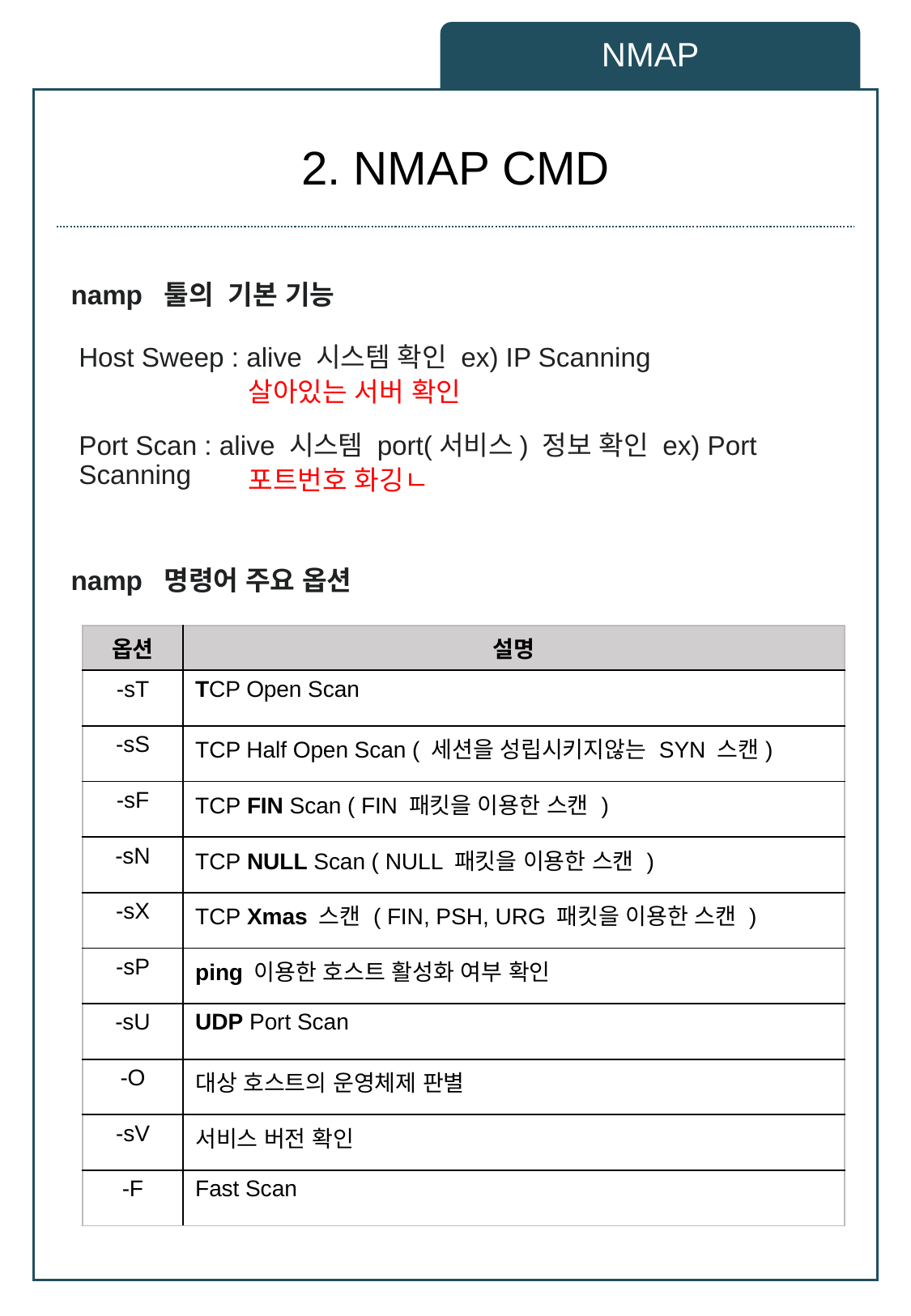

NMAP

# 2. NMAP CMD
namp  툴의  기본 기능
Host Sweep : alive 시스템 확인 ex) IP Scanning
살아있는 서버 확인
Port Scan : alive 시스템 port(서비스) 정보 확인 ex) Port Scanning
포트번호 화깅ㄴ
namp  명령어 주요 옵션
| 옵션 | 설명 |
| --- | --- |
| -sT | TCP Open Scan |
| -sS | TCP Half Open Scan ( 세션을 성립시키지않는 SYN 스캔) |
| -sF | TCP FIN Scan ( FIN 패킷을 이용한 스캔 ) |
| -sN | TCP NULL Scan ( NULL 패킷을 이용한 스캔 ) |
| -sX | TCP Xmas 스캔 ( FIN, PSH, URG 패킷을 이용한 스캔 ) |
| -sP | ping 이용한 호스트 활성화 여부 확인 |
| -sU | UDP Port Scan |
| -O | 대상 호스트의 운영체제 판별 |
| -sV | 서비스 버전 확인 |
| -F | Fast Scan |